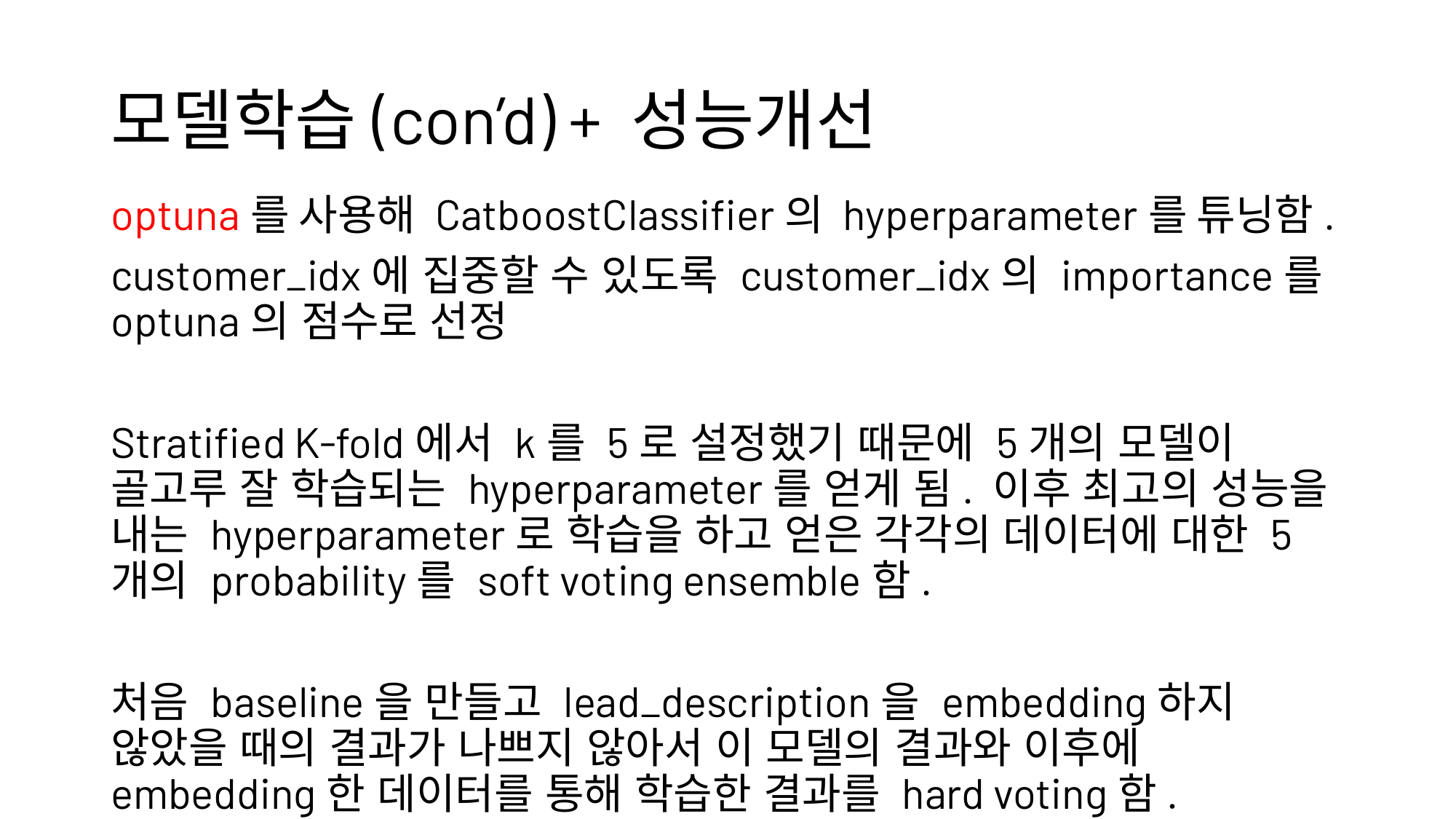

# 모델학습(con’d) + 성능개선
optuna를 사용해 CatboostClassifier의 hyperparameter를 튜닝함.
customer_idx에 집중할 수 있도록 customer_idx의 importance를 optuna의 점수로 선정

Stratified K-fold에서 k를 5로 설정했기 때문에 5개의 모델이 골고루 잘 학습되는 hyperparameter를 얻게 됨. 이후 최고의 성능을 내는 hyperparameter로 학습을 하고 얻은 각각의 데이터에 대한 5개의 probability를 soft voting ensemble함.

처음 baseline을 만들고 lead_description을 embedding하지 않았을 때의 결과가 나쁘지 않아서 이 모델의 결과와 이후에 embedding한 데이터를 통해 학습한 결과를 hard voting함.